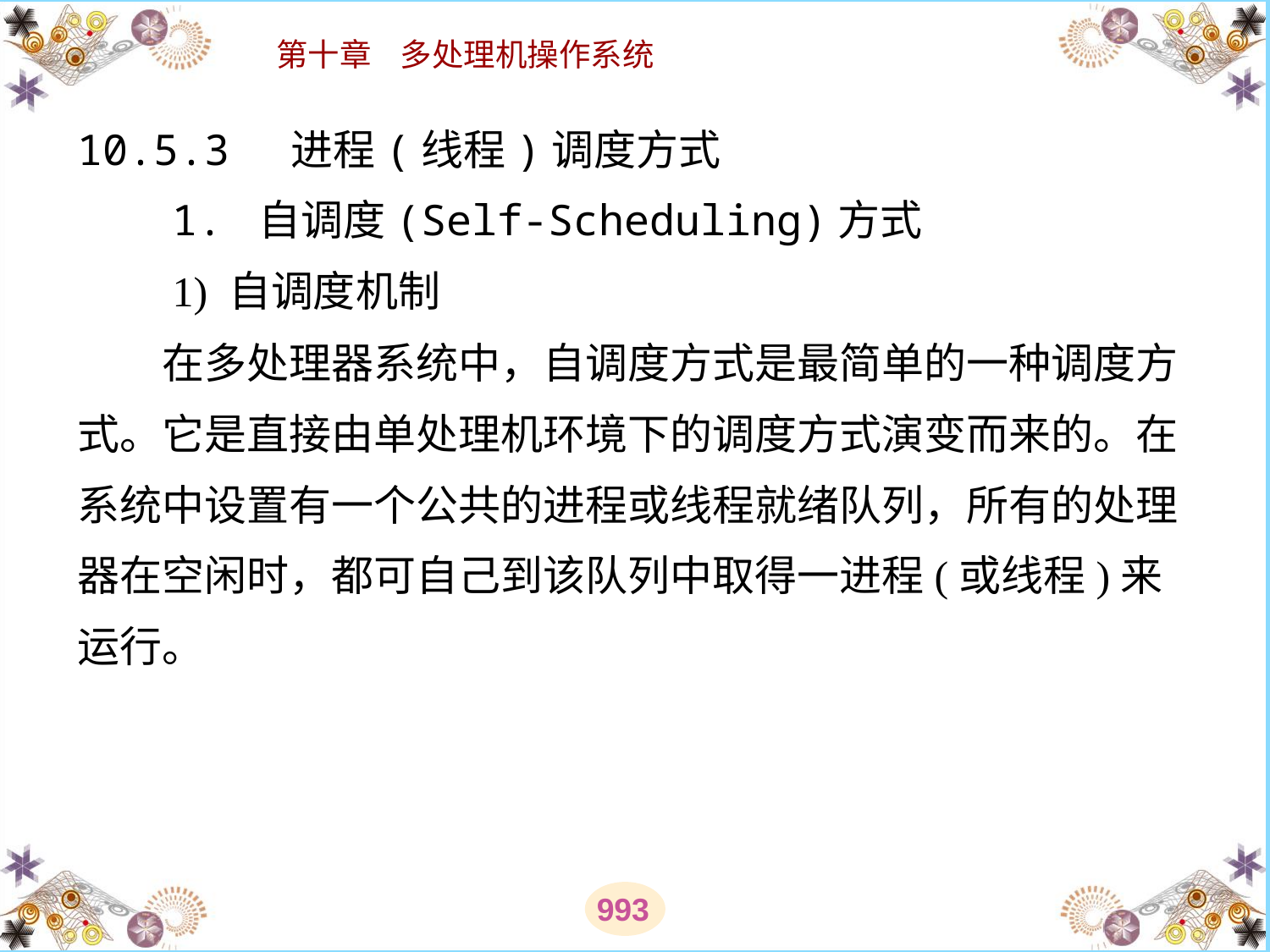

# 10.5.3  进程(线程)调度方式 　　1. 自调度(Self-Scheduling)方式 　　1) 自调度机制 　　在多处理器系统中，自调度方式是最简单的一种调度方式。它是直接由单处理机环境下的调度方式演变而来的。在系统中设置有一个公共的进程或线程就绪队列，所有的处理器在空闲时，都可自己到该队列中取得一进程(或线程)来运行。